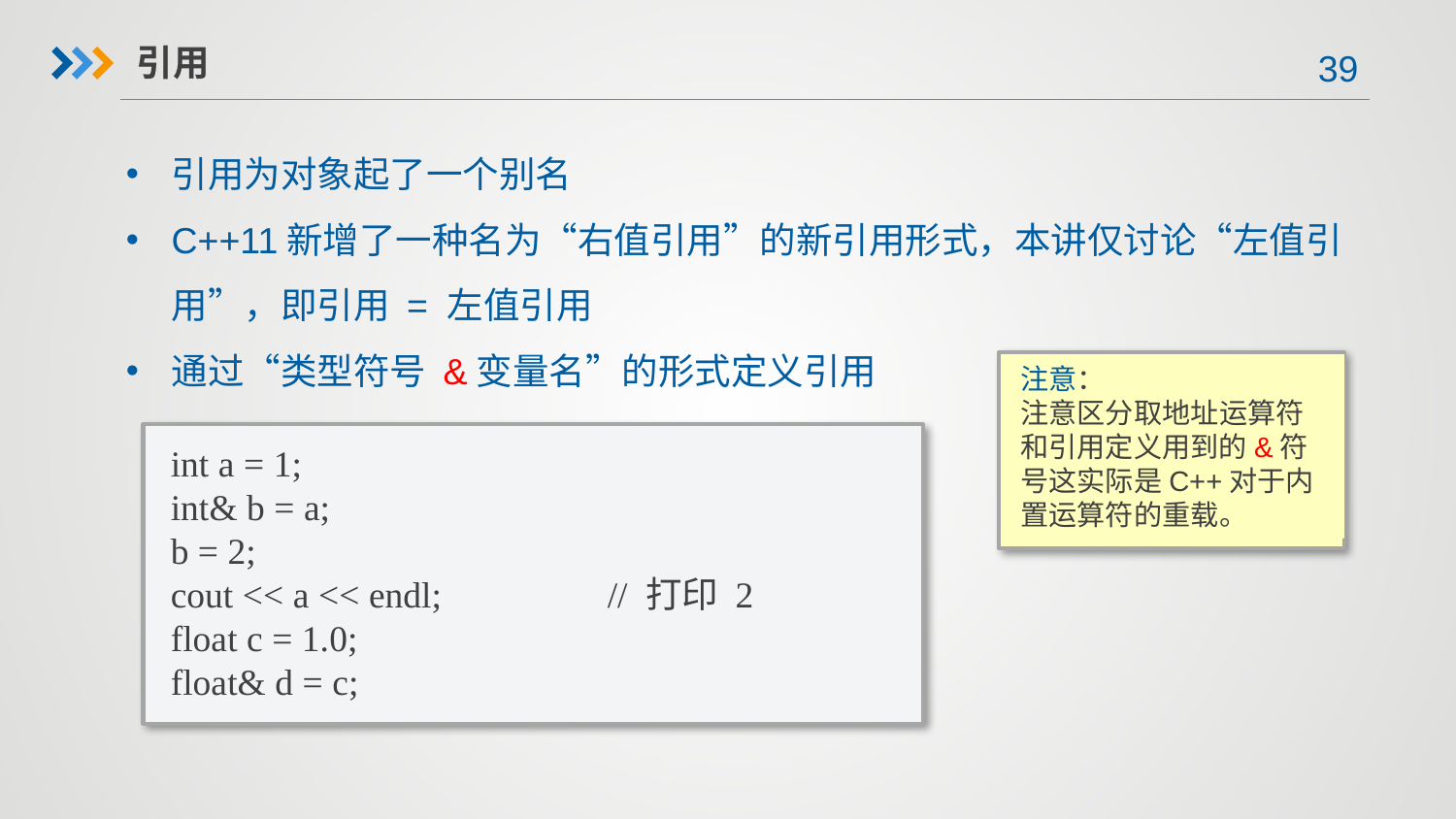

引用
引用为对象起了一个别名
C++11新增了一种名为“右值引用”的新引用形式，本讲仅讨论“左值引用”，即引用 = 左值引用
通过“类型符号 &变量名”的形式定义引用

注意：
注意区分取地址运算符和引用定义用到的&符号这实际是C++对于内置运算符的重载。

int a = 1;
int& b = a;
b = 2;
cout << a << endl;		// 打印 2
float c = 1.0;
float& d = c;